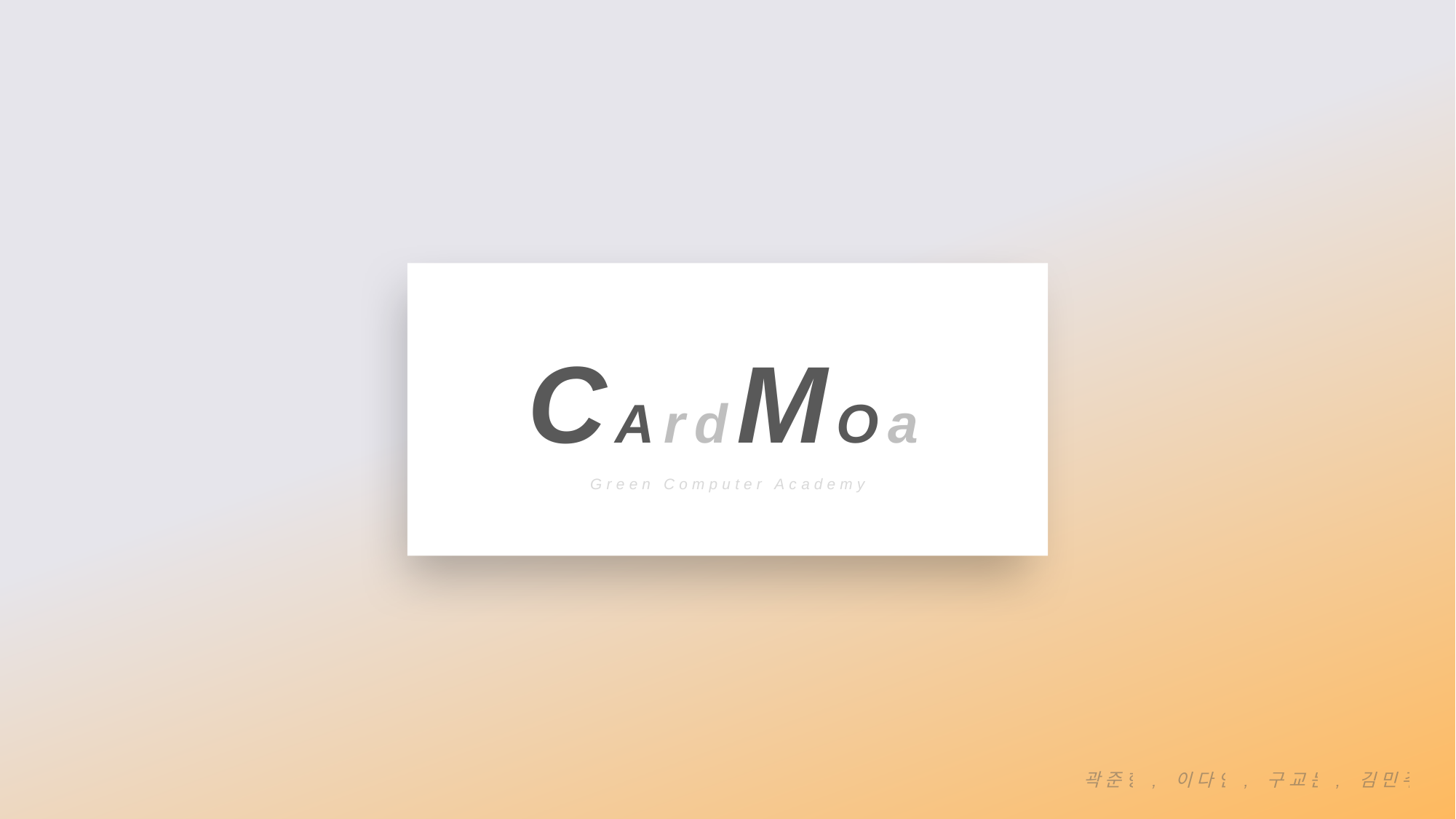

CArdMOa
Green Computer Academy
곽준형, 이다연, 구교문, 김민주